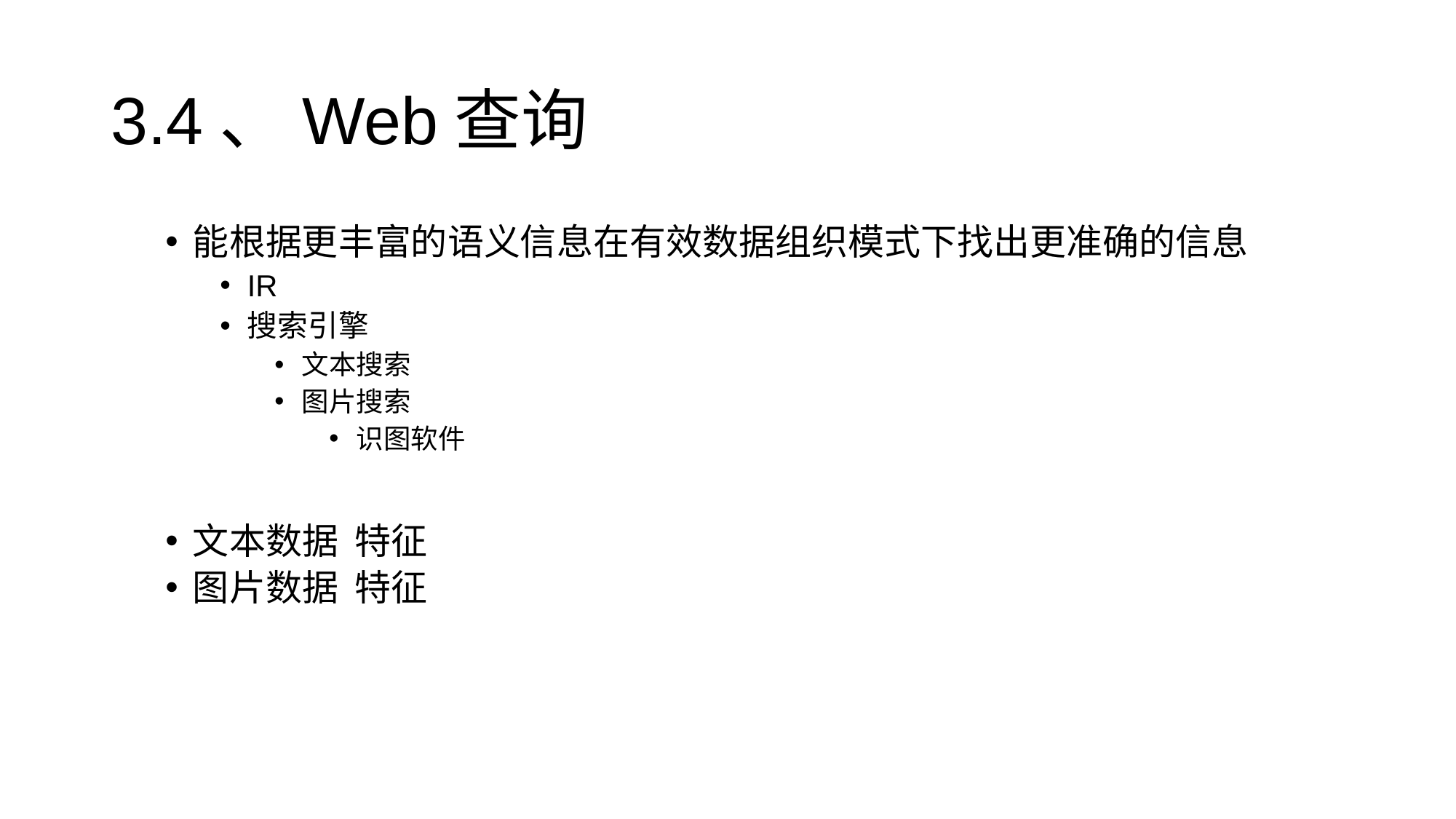

# 3.4、Web查询
能根据更丰富的语义信息在有效数据组织模式下找出更准确的信息
IR
搜索引擎
文本搜索
图片搜索
识图软件

文本数据  特征
图片数据  特征